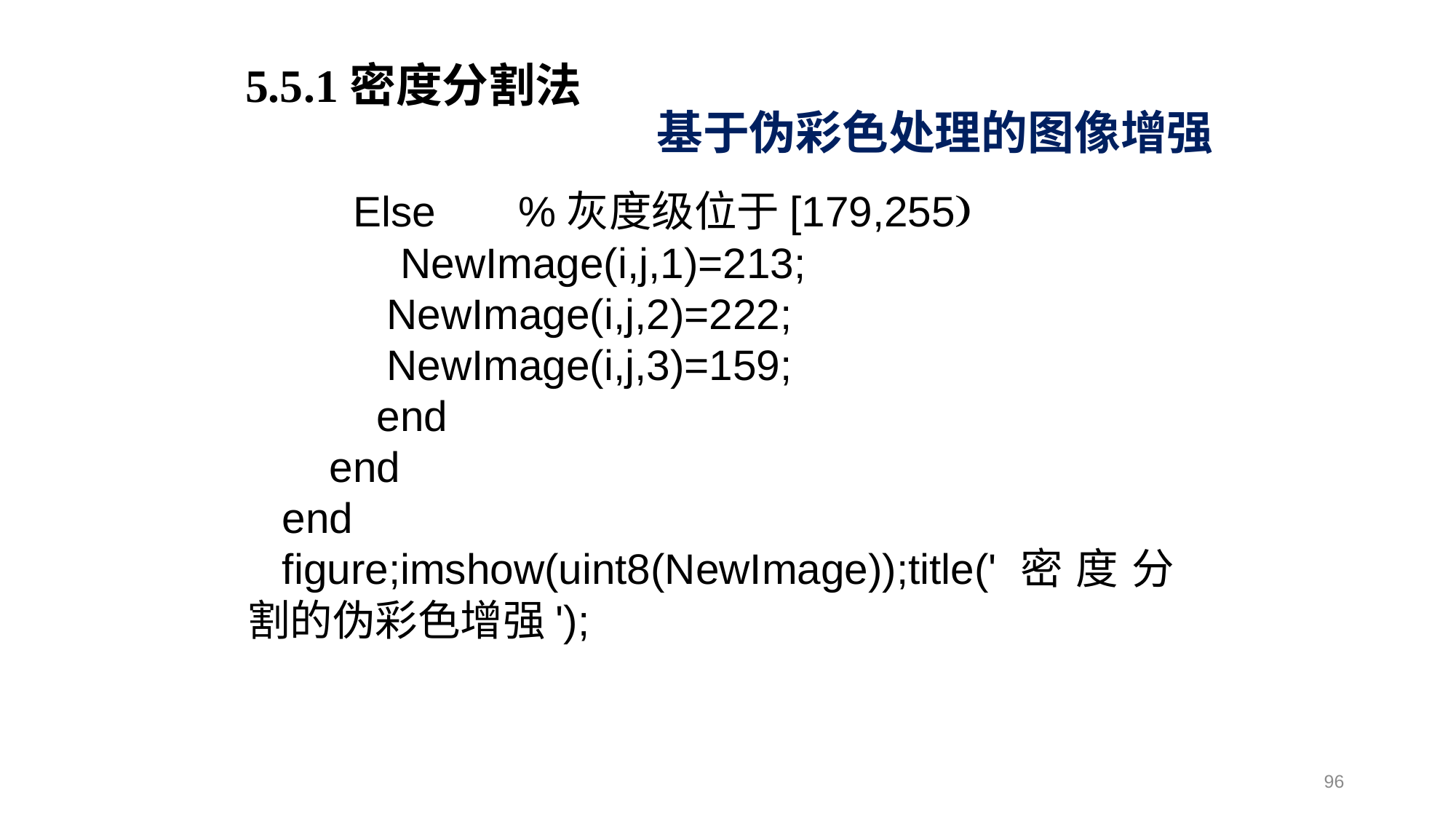

5.5.1密度分割法
基于伪彩色处理的图像增强
      Else       %灰度级位于[179,255)
          NewImage(i,j,1)=213;
NewImage(i,j,2)=222;
NewImage(i,j,3)=159;
        end
    end
end
figure;imshow(uint8(NewImage));title('密度分割的伪彩色增强');
96